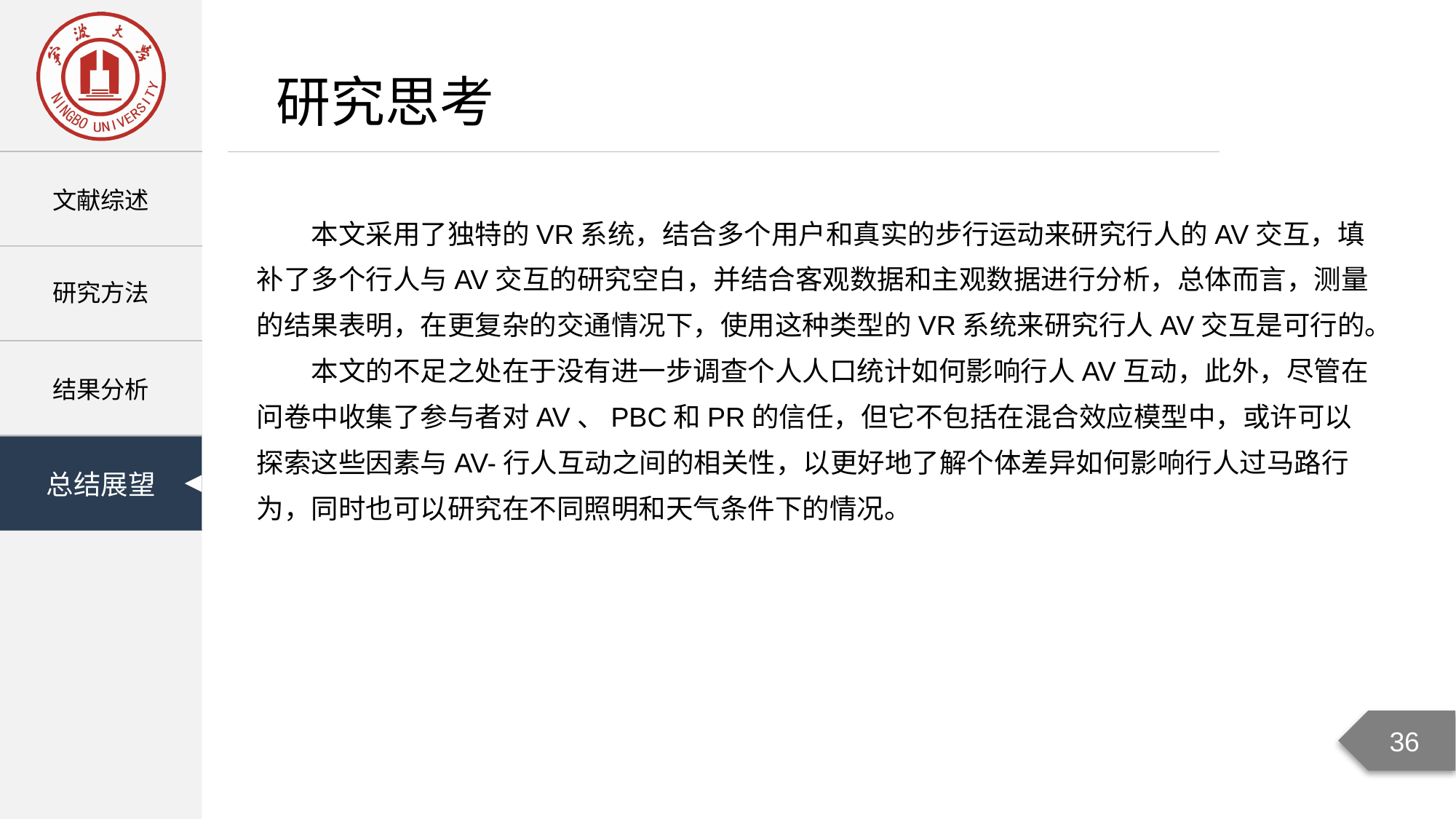

研究思考
本文采用了独特的VR系统，结合多个用户和真实的步行运动来研究行人的AV交互，填补了多个行人与AV交互的研究空白，并结合客观数据和主观数据进行分析，总体而言，测量的结果表明，在更复杂的交通情况下，使用这种类型的VR系统来研究行人AV交互是可行的。
本文的不足之处在于没有进一步调查个人人口统计如何影响行人AV互动，此外，尽管在问卷中收集了参与者对AV、PBC和PR的信任，但它不包括在混合效应模型中，或许可以探索这些因素与AV-行人互动之间的相关性，以更好地了解个体差异如何影响行人过马路行为，同时也可以研究在不同照明和天气条件下的情况。